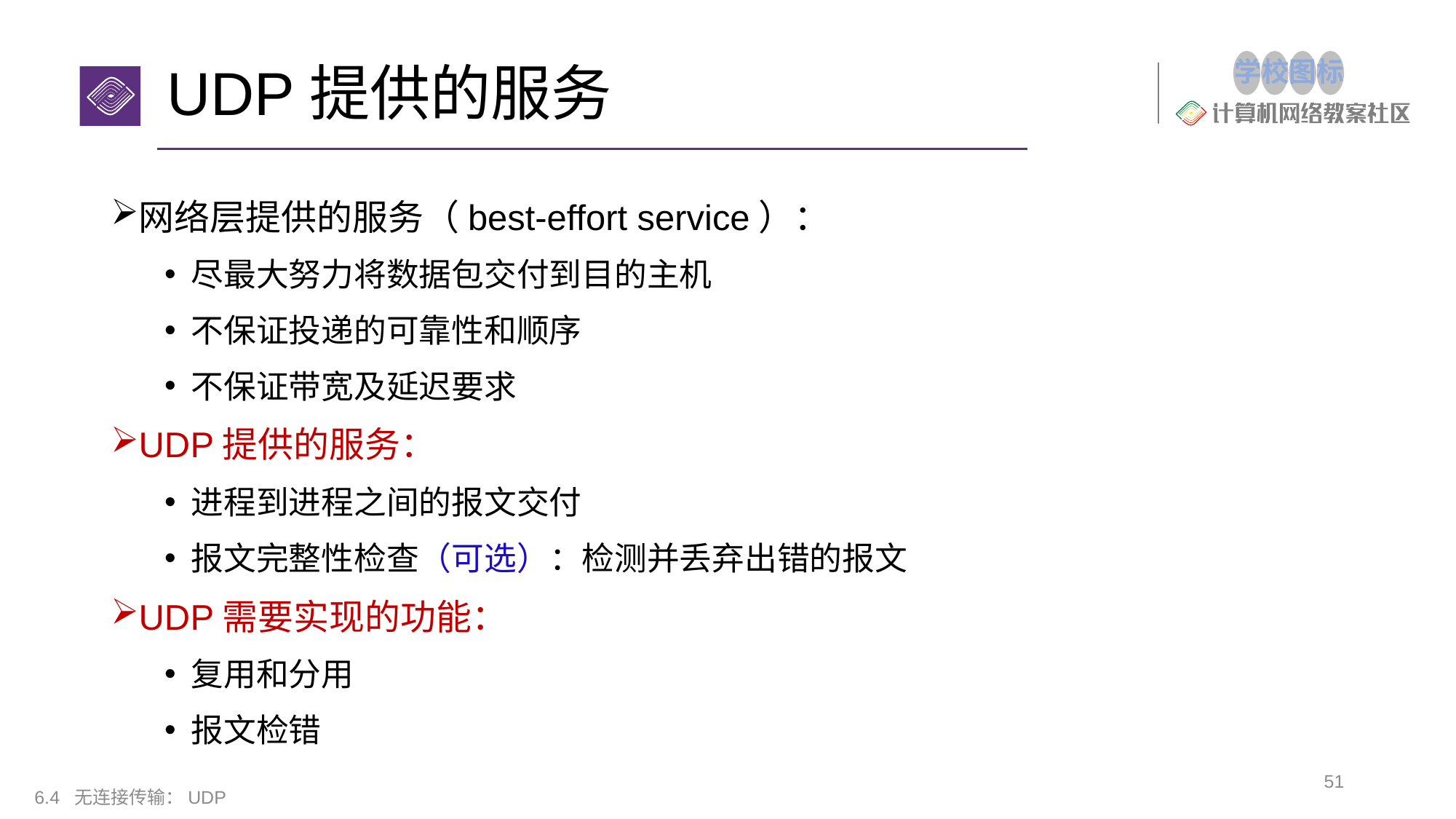

# UDP提供的服务
网络层提供的服务（best-effort service）：
尽最大努力将数据包交付到目的主机
不保证投递的可靠性和顺序
不保证带宽及延迟要求
UDP提供的服务：
进程到进程之间的报文交付
报文完整性检查（可选）：检测并丢弃出错的报文
UDP需要实现的功能：
复用和分用
报文检错

51
6.4  无连接传输：UDP